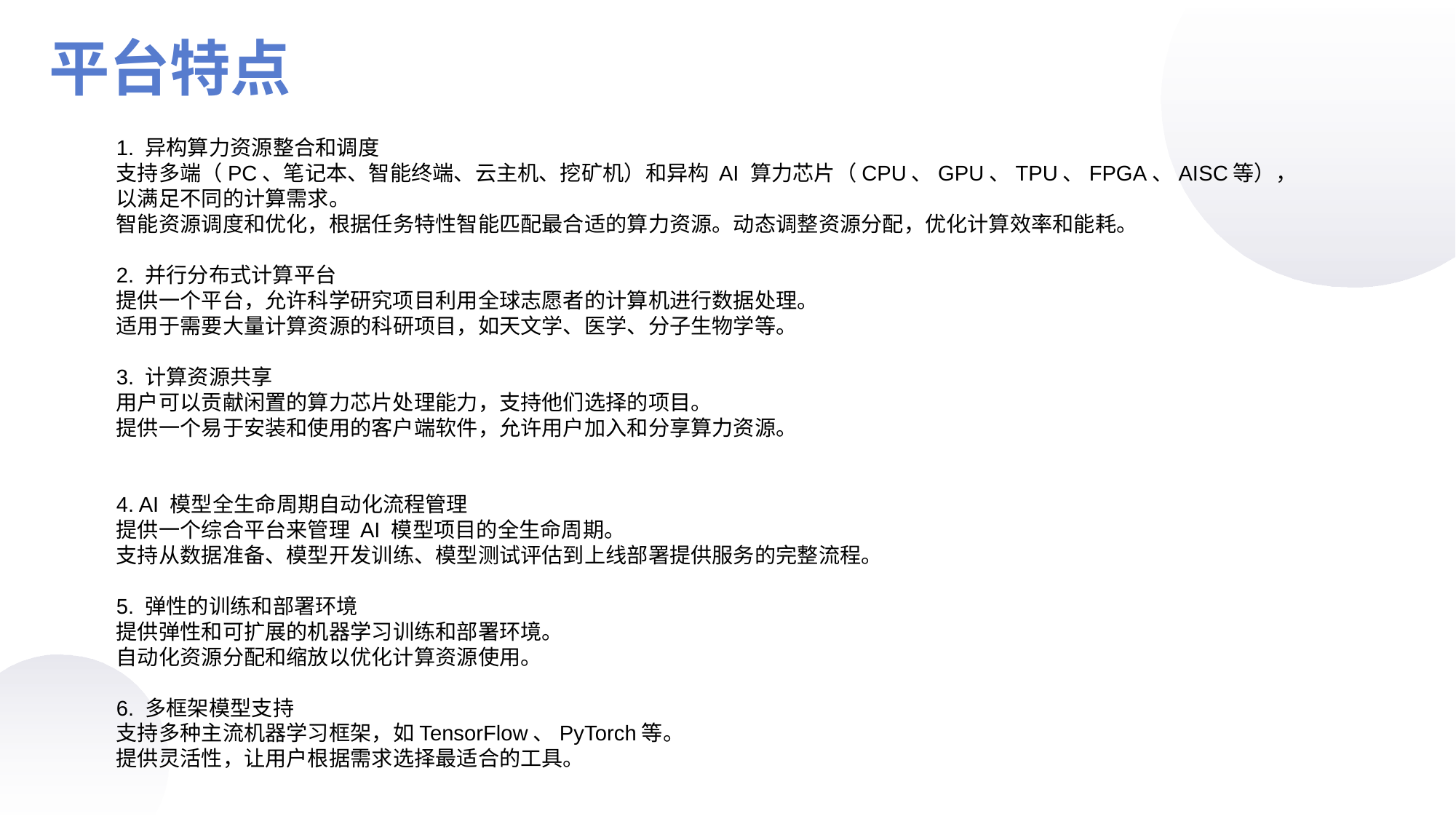

平台特点
1. 异构算力资源整合和调度
支持多端（PC、笔记本、智能终端、云主机、挖矿机）和异构 AI 算力芯片（CPU、GPU、TPU、FPGA、AISC等），以满足不同的计算需求。
智能资源调度和优化，根据任务特性智能匹配最合适的算力资源。动态调整资源分配，优化计算效率和能耗。

2. 并行分布式计算平台
提供一个平台，允许科学研究项目利用全球志愿者的计算机进行数据处理。
适用于需要大量计算资源的科研项目，如天文学、医学、分子生物学等。

3. 计算资源共享
用户可以贡献闲置的算力芯片处理能力，支持他们选择的项目。
提供一个易于安装和使用的客户端软件，允许用户加入和分享算力资源。

4. AI 模型全生命周期自动化流程管理
提供一个综合平台来管理 AI 模型项目的全生命周期。
支持从数据准备、模型开发训练、模型测试评估到上线部署提供服务的完整流程。

5. 弹性的训练和部署环境
提供弹性和可扩展的机器学习训练和部署环境。
自动化资源分配和缩放以优化计算资源使用。

6. 多框架模型支持
支持多种主流机器学习框架，如TensorFlow、PyTorch等。
提供灵活性，让用户根据需求选择最适合的工具。